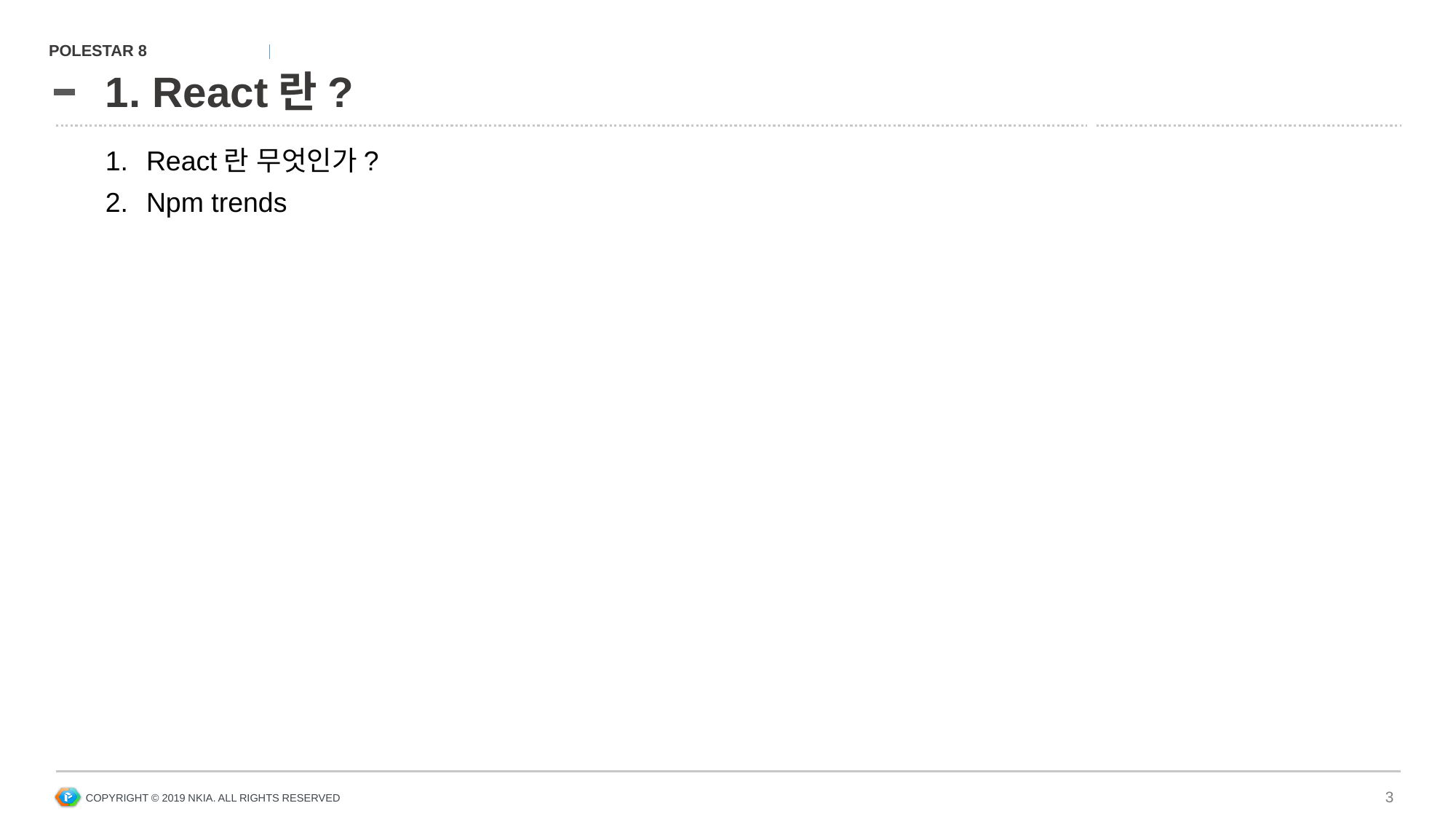

# 1. React란?
React란 무엇인가?
Npm trends